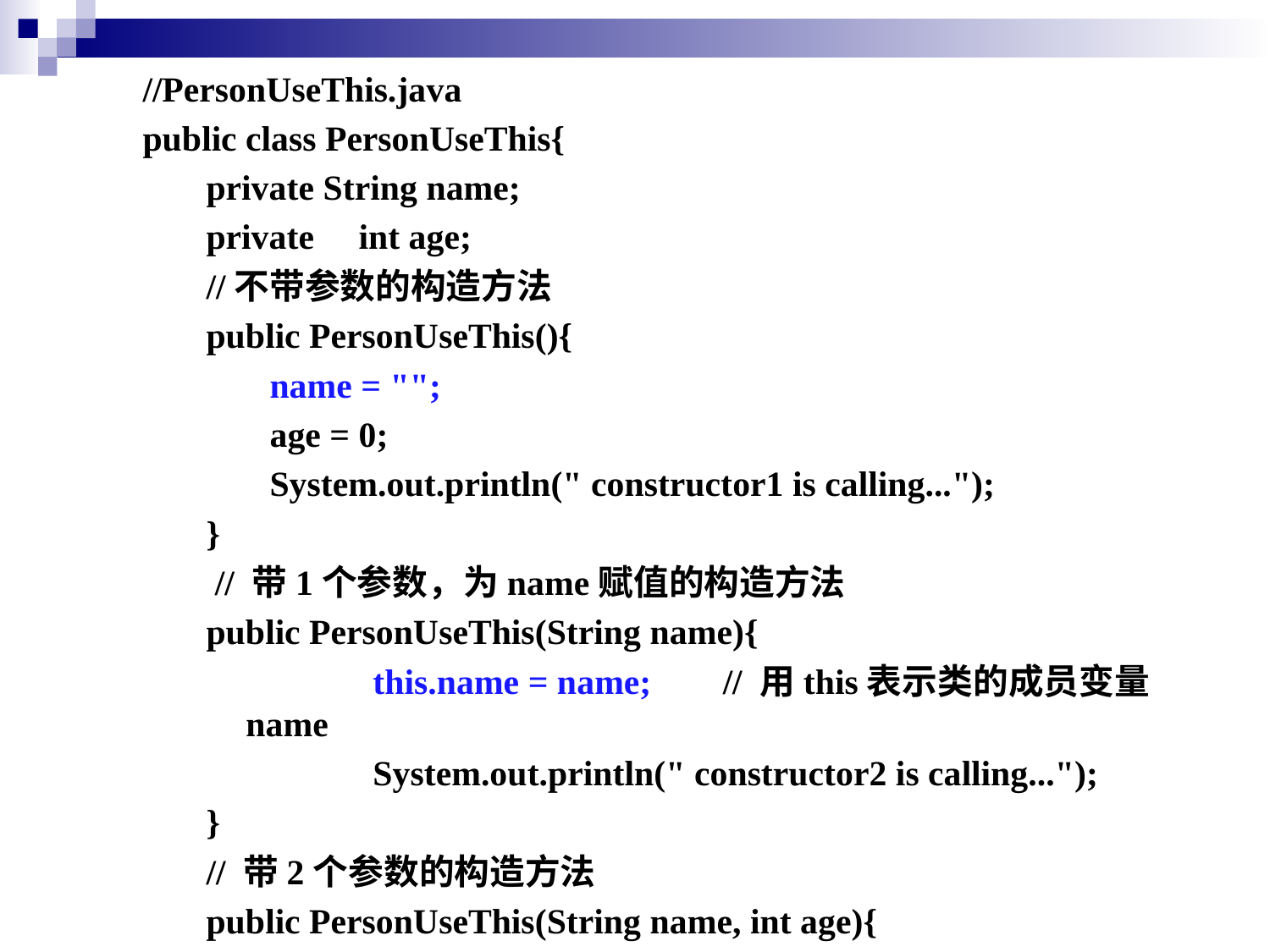

//PersonUseThis.java
public class PersonUseThis{
private String name;
private     int age;
//不带参数的构造方法
public PersonUseThis(){
name = "";
age = 0;
System.out.println(" constructor1 is calling...");
}
 // 带1个参数，为name赋值的构造方法
public PersonUseThis(String name){
		this.name = name;        // 用this表示类的成员变量name
		System.out.println(" constructor2 is calling...");
}
// 带2个参数的构造方法
public PersonUseThis(String name, int age){